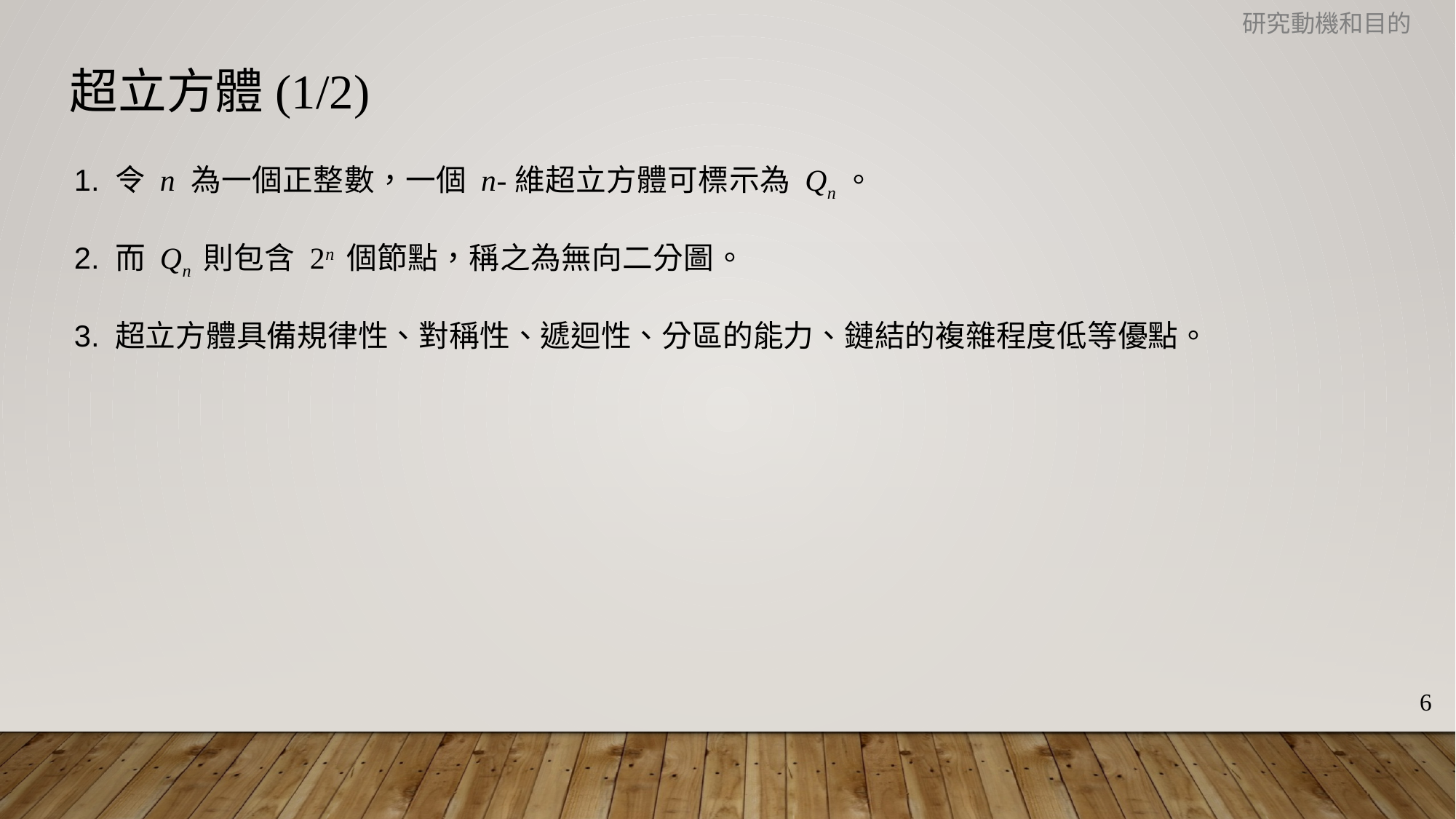

研究動機和目的
超立方體(1/2)
令 n 為一個正整數，一個 n-維超立方體可標示為 Qn。

而 Qn 則包含 2n 個節點，稱之為無向二分圖。

超立方體具備規律性、對稱性、遞迴性、分區的能力、鏈結的複雜程度低等優點。
6